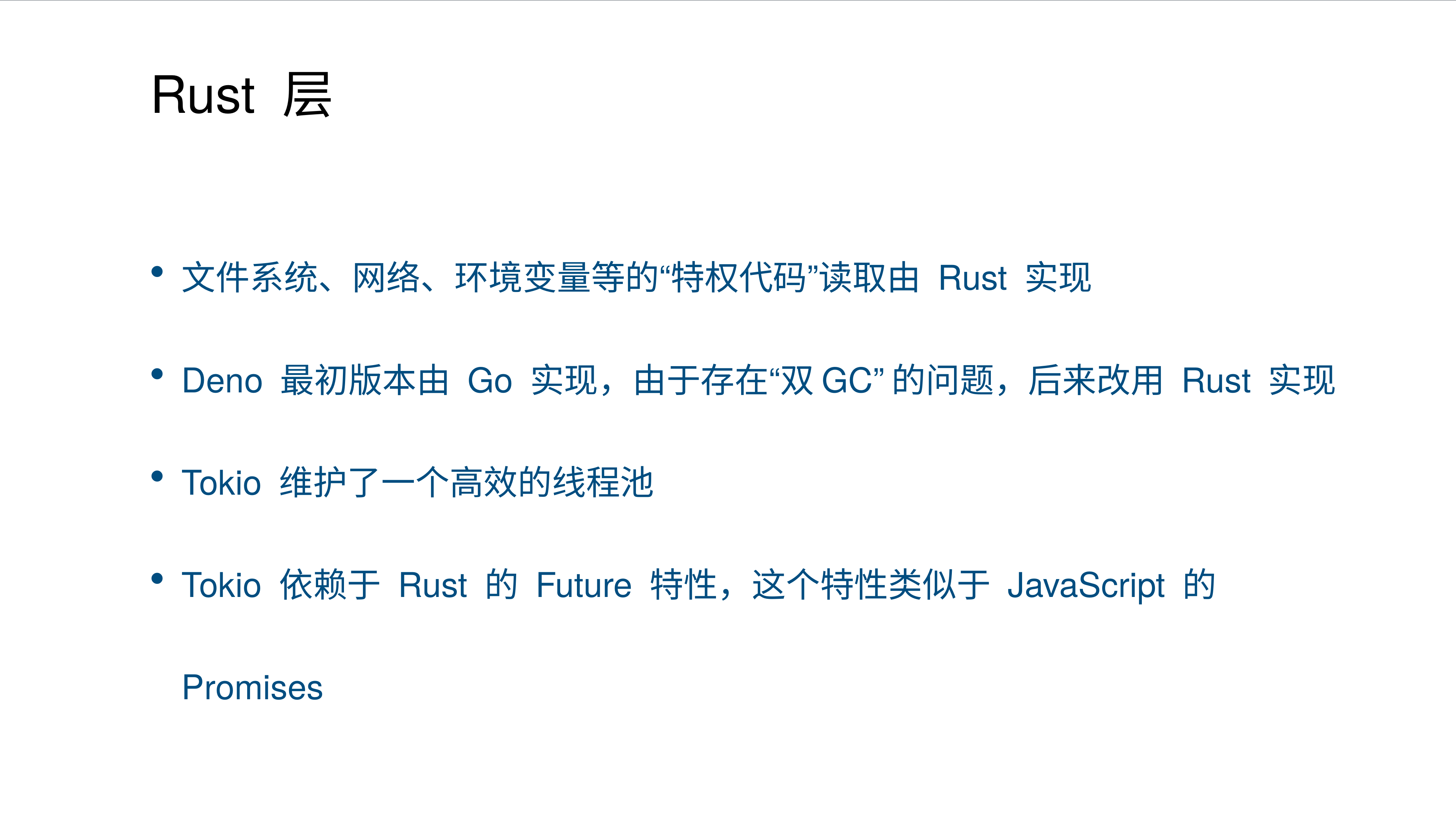

# Rust 层
文件系统、网络、环境变量等的“特权代码”读取由 Rust 实现
Deno 最初版本由 Go 实现，由于存在“双GC”的问题，后来改用 Rust 实现
Tokio 维护了一个高效的线程池
Tokio 依赖于 Rust 的 Future 特性，这个特性类似于 JavaScript 的 Promises